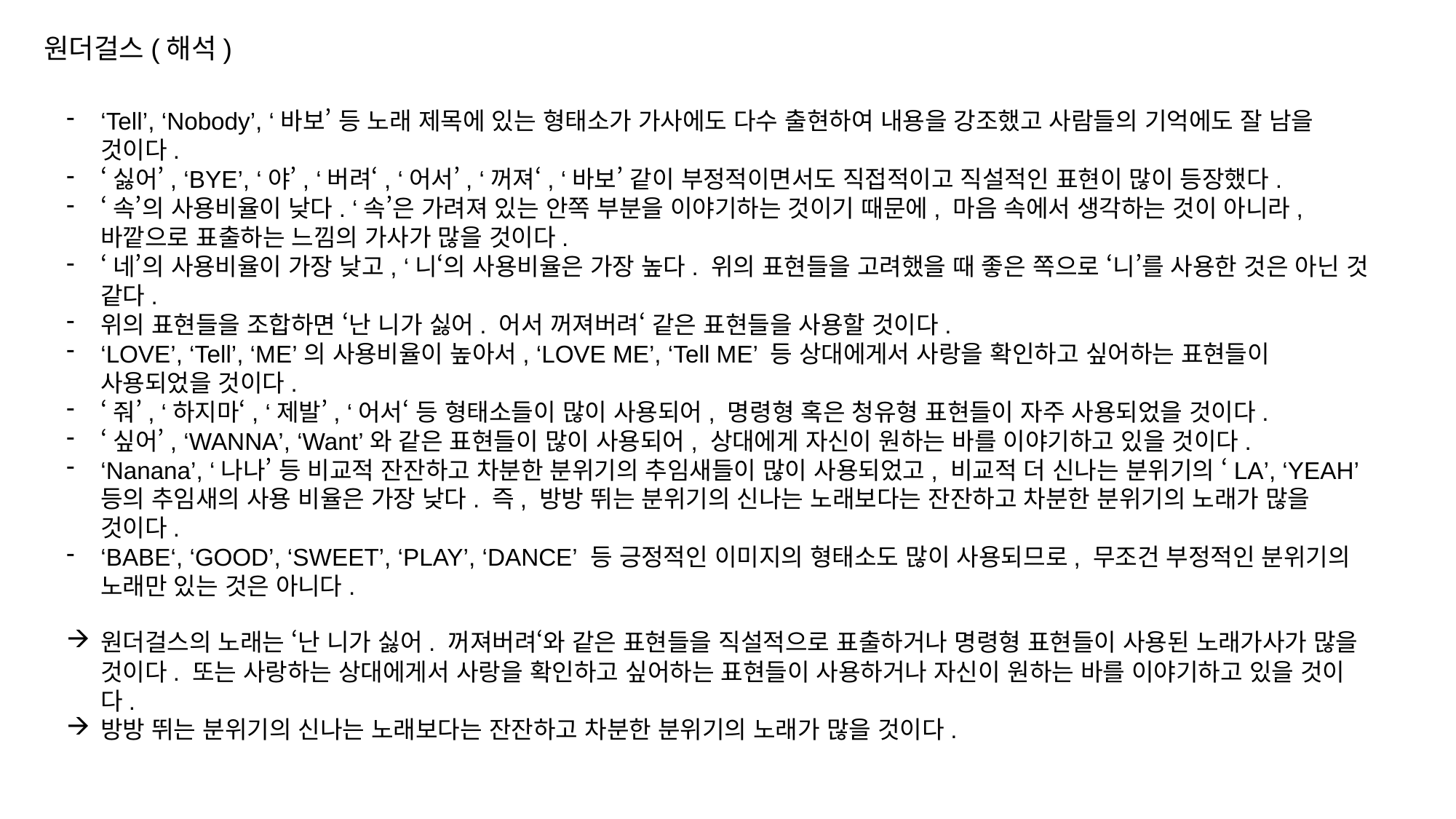

원더걸스(해석)
‘Tell’, ‘Nobody’, ‘바보’ 등 노래 제목에 있는 형태소가 가사에도 다수 출현하여 내용을 강조했고 사람들의 기억에도 잘 남을 것이다.
‘싫어’, ‘BYE’, ‘야’, ‘버려‘, ‘어서’, ‘꺼져‘, ‘바보’ 같이 부정적이면서도 직접적이고 직설적인 표현이 많이 등장했다.
‘속’의 사용비율이 낮다. ‘속’은 가려져 있는 안쪽 부분을 이야기하는 것이기 때문에, 마음 속에서 생각하는 것이 아니라, 바깥으로 표출하는 느낌의 가사가 많을 것이다.
‘네’의 사용비율이 가장 낮고, ‘니‘의 사용비율은 가장 높다. 위의 표현들을 고려했을 때 좋은 쪽으로 ‘니’를 사용한 것은 아닌 것 같다.
위의 표현들을 조합하면 ‘난 니가 싫어. 어서 꺼져버려‘ 같은 표현들을 사용할 것이다.
‘LOVE’, ‘Tell’, ‘ME’의 사용비율이 높아서, ‘LOVE ME’, ‘Tell ME’ 등 상대에게서 사랑을 확인하고 싶어하는 표현들이 사용되었을 것이다.
‘줘’, ‘하지마‘, ‘제발’, ‘어서‘ 등 형태소들이 많이 사용되어, 명령형 혹은 청유형 표현들이 자주 사용되었을 것이다.
‘싶어’, ‘WANNA’, ‘Want’와 같은 표현들이 많이 사용되어, 상대에게 자신이 원하는 바를 이야기하고 있을 것이다.
‘Nanana’, ‘나나’ 등 비교적 잔잔하고 차분한 분위기의 추임새들이 많이 사용되었고, 비교적 더 신나는 분위기의 ‘LA’, ‘YEAH’ 등의 추임새의 사용 비율은 가장 낮다. 즉, 방방 뛰는 분위기의 신나는 노래보다는 잔잔하고 차분한 분위기의 노래가 많을 것이다.
‘BABE‘, ‘GOOD’, ‘SWEET’, ‘PLAY’, ‘DANCE’ 등 긍정적인 이미지의 형태소도 많이 사용되므로, 무조건 부정적인 분위기의 노래만 있는 것은 아니다.

원더걸스의 노래는 ‘난 니가 싫어. 꺼져버려‘와 같은 표현들을 직설적으로 표출하거나 명령형 표현들이 사용된 노래가사가 많을 것이다. 또는 사랑하는 상대에게서 사랑을 확인하고 싶어하는 표현들이 사용하거나 자신이 원하는 바를 이야기하고 있을 것이다.
방방 뛰는 분위기의 신나는 노래보다는 잔잔하고 차분한 분위기의 노래가 많을 것이다.